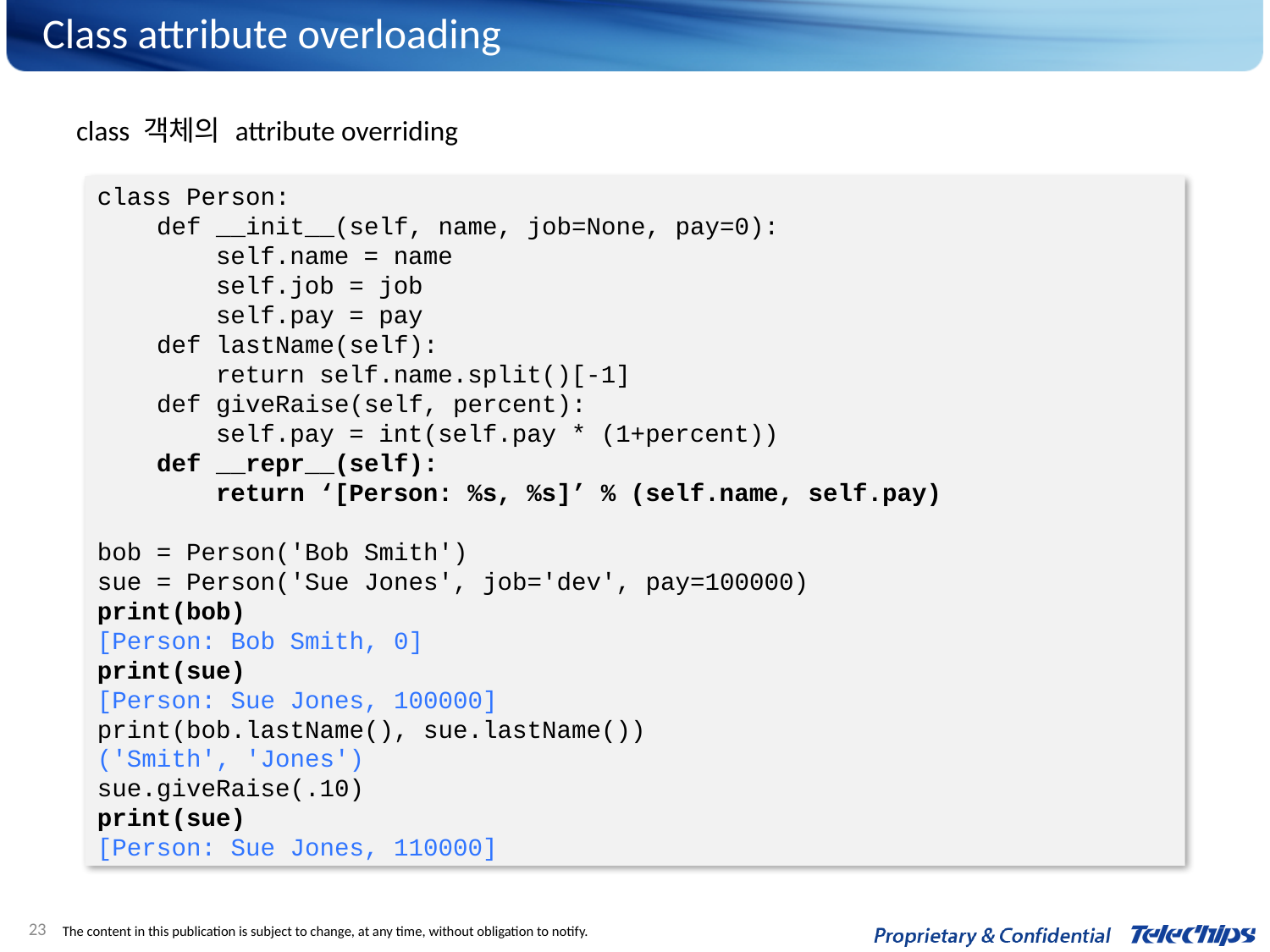

# Class attribute overloading
class 객체의 attribute overriding
class Person:
    def __init__(self, name, job=None, pay=0):
        self.name = name
        self.job = job
        self.pay = pay
    def lastName(self):
        return self.name.split()[-1]
    def giveRaise(self, percent):
        self.pay = int(self.pay * (1+percent))
    def __repr__(self):
        return ‘[Person: %s, %s]’ % (self.name, self.pay)

bob = Person('Bob Smith')
sue = Person('Sue Jones', job='dev', pay=100000)
print(bob)
[Person: Bob Smith, 0]
print(sue)
[Person: Sue Jones, 100000]
print(bob.lastName(), sue.lastName())
('Smith', 'Jones')
sue.giveRaise(.10)
print(sue)
[Person: Sue Jones, 110000]
23